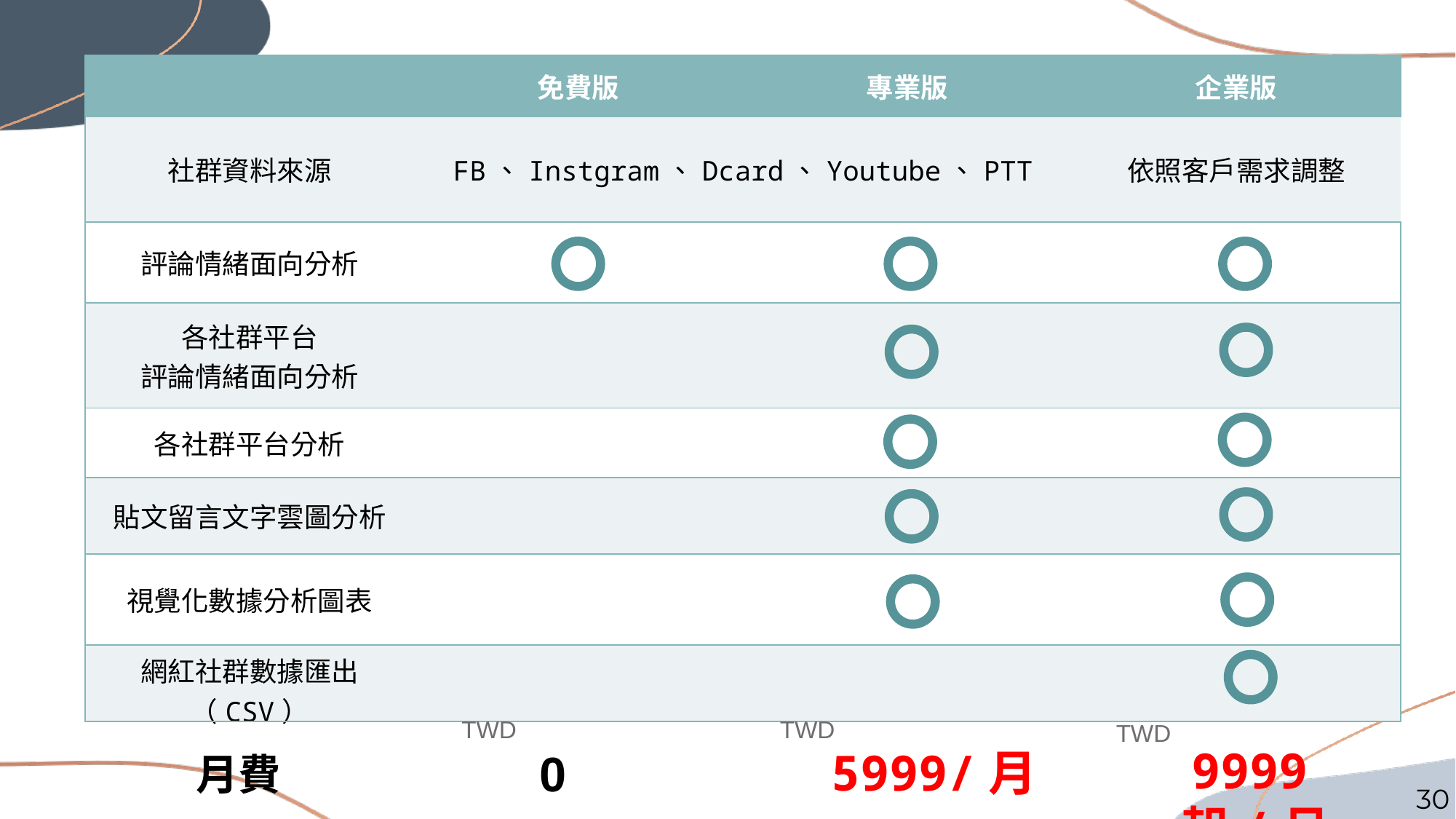

Backup
|  | 免費版 | 專業版 | 企業版 |
| --- | --- | --- | --- |
| 社群資料來源 | FB、Instgram、Dcard、Youtube、PTT |  | 依照客戶需求調整 |
| 評論情緒面向分析 |  |  |  |
| 各社群平台 評論情緒面向分析 |  |  |  |
| 各社群平台分析 |  |  |  |
| 貼文留言文字雲圖分析 |  |  |  |
| 視覺化數據分析圖表 |  |  |  |
| 網紅社群數據匯出（CSV） |  |  |  |
人工標籤

TWD
0
TWD
5999/月
TWD
9999起/月
月費
30